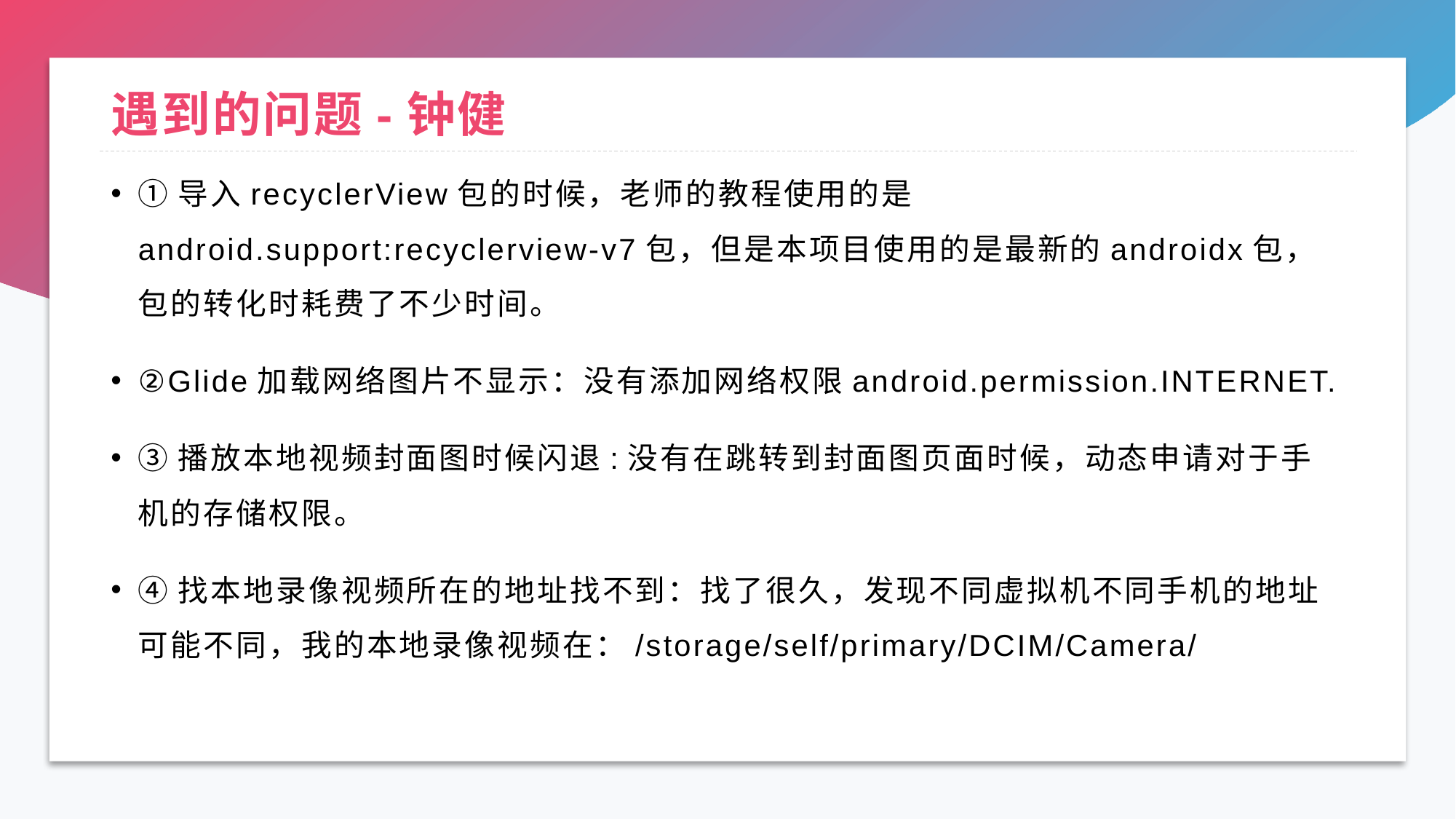

# 遇到的问题-钟健
①导入recyclerView包的时候，老师的教程使用的是android.support:recyclerview-v7包，但是本项目使用的是最新的androidx包，包的转化时耗费了不少时间。
②Glide加载网络图片不显示：没有添加网络权限android.permission.INTERNET.
③播放本地视频封面图时候闪退:没有在跳转到封面图页面时候，动态申请对于手机的存储权限。
④找本地录像视频所在的地址找不到：找了很久，发现不同虚拟机不同手机的地址可能不同，我的本地录像视频在：/storage/self/primary/DCIM/Camera/